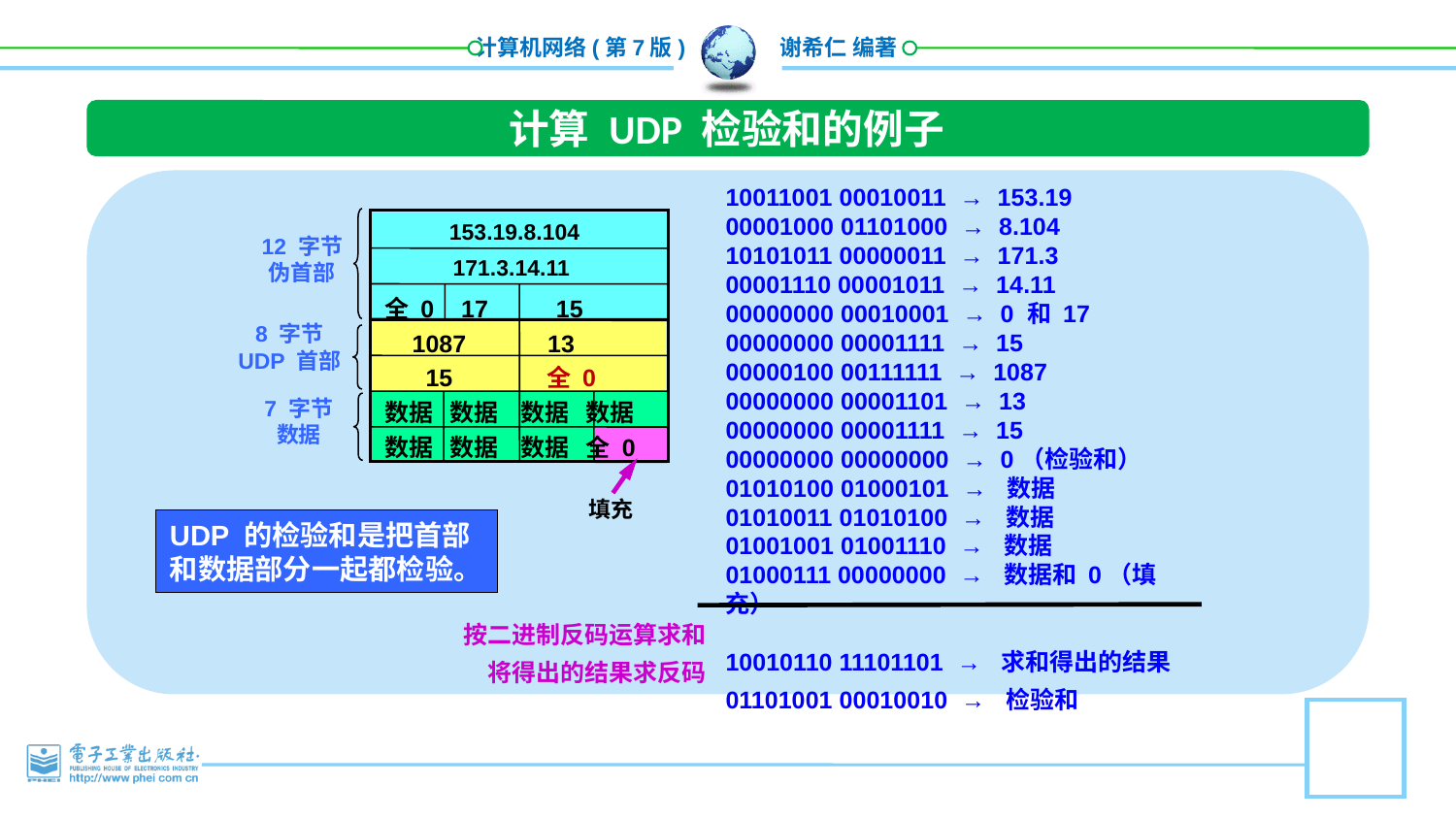

计算 UDP 检验和的例子

10011001 00010011  →  153.19
00001000 01101000  →  8.104
10101011 00000011  →  171.3
00001110 00001011  →  14.11
00000000 00010001  →  0 和 17
00000000 00001111  →  15
00000100 00111111  →  1087
00000000 00001101  →  13
00000000 00001111  →  15
00000000 00000000  →  0（检验和）
01010100 01000101  →  数据
01010011 01010100  →  数据
01001001 01001110  →  数据
01000111 00000000  →  数据和 0（填充）

10010110 11101101  →  求和得出的结果
01101001 00010010  →  检验和

按二进制反码运算求和
将得出的结果求反码

153.19.8.104

12 字节
伪首部
171.3.14.11

8 字节
UDP 首部

7 字节
数据

填充
全 0    17          15
    1087            13
      15             全 0
数据   数据    数据   数据
数据   数据    数据   全 0
UDP 的检验和是把首部和数据部分一起都检验。